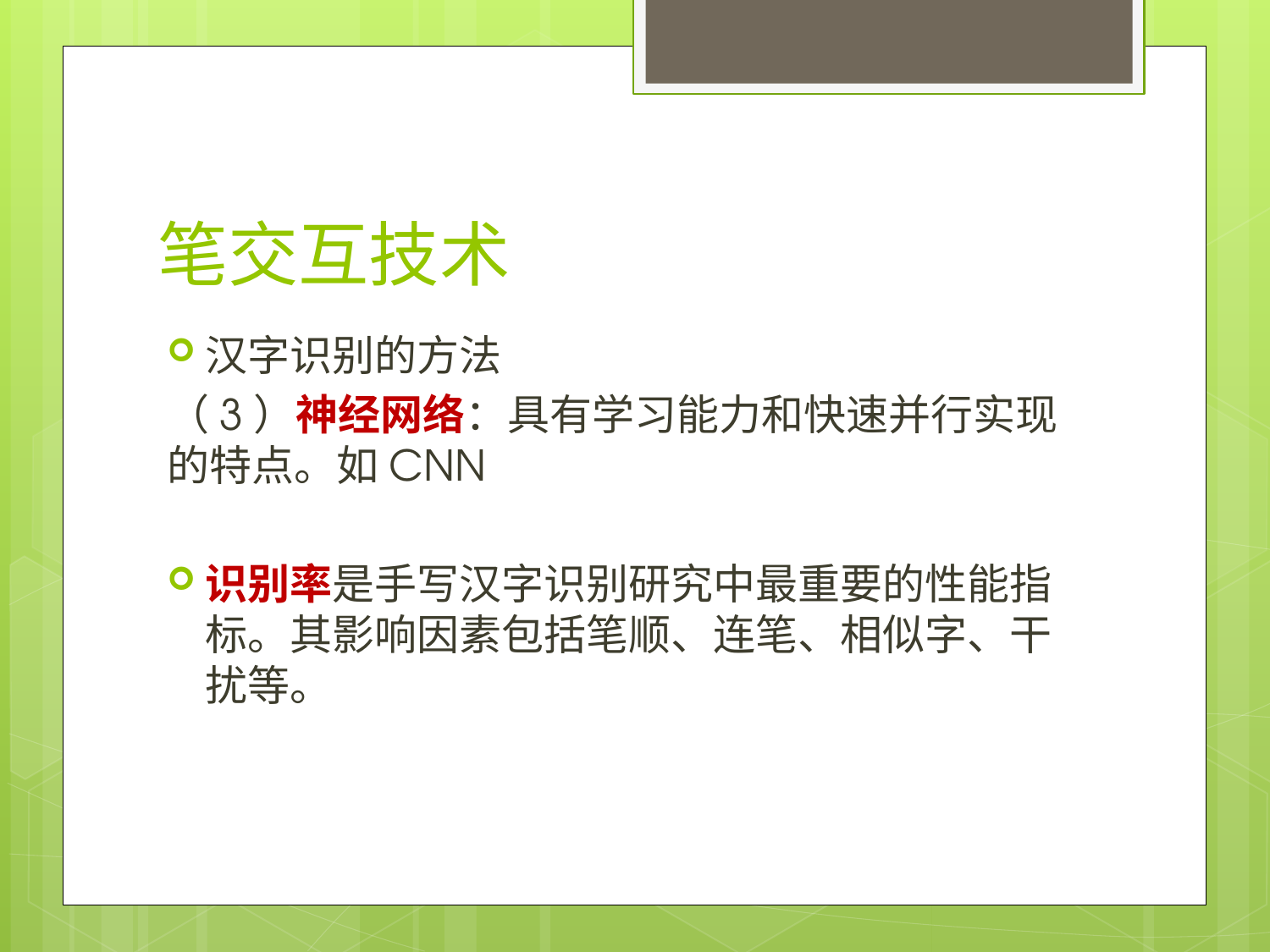

# 笔交互技术
汉字识别的方法
（3）神经网络：具有学习能力和快速并行实现的特点。如CNN

识别率是手写汉字识别研究中最重要的性能指标。其影响因素包括笔顺、连笔、相似字、干扰等。